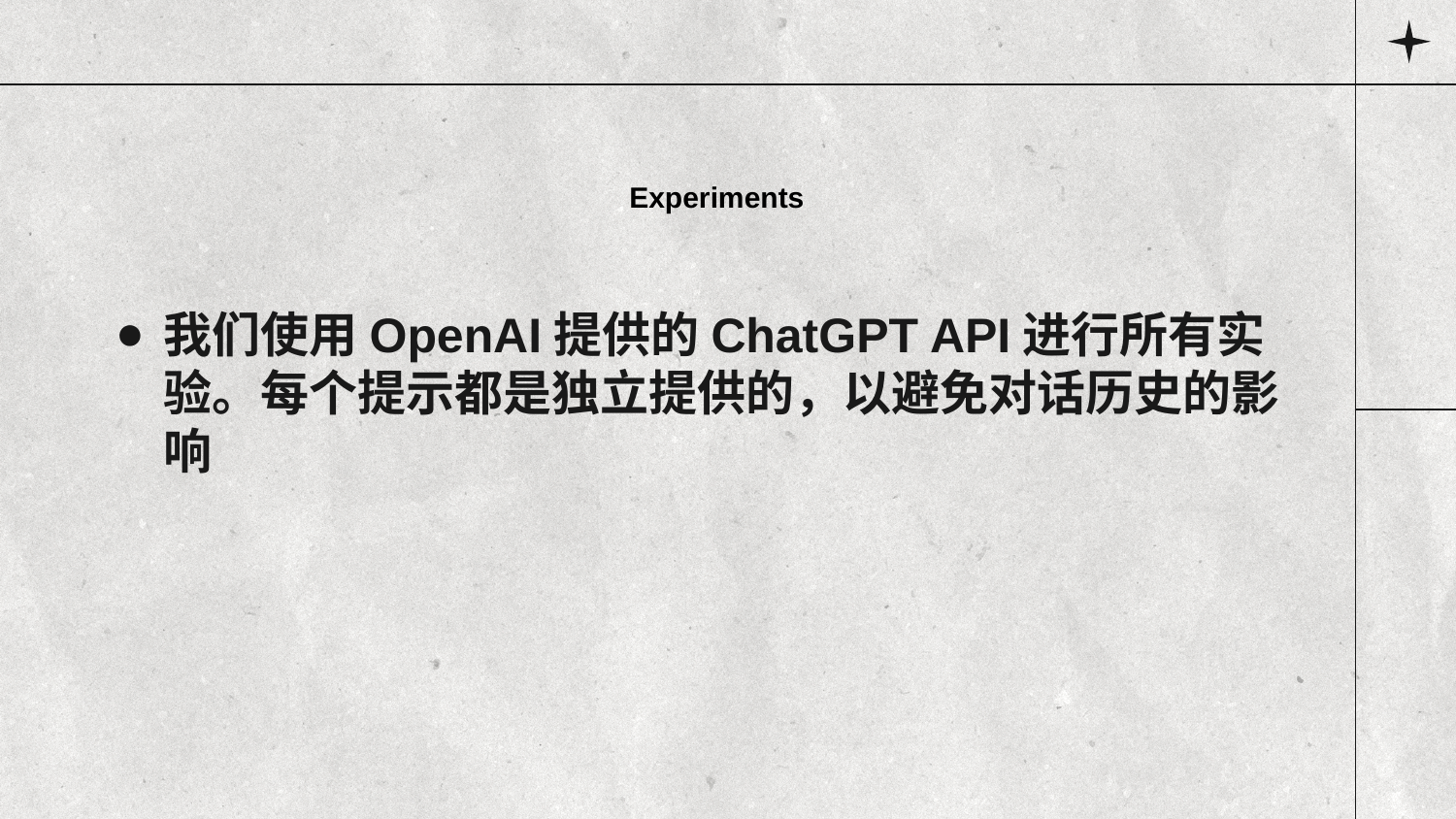

# Experiments
我们使用OpenAI提供的ChatGPT API进行所有实验。每个提示都是独立提供的，以避免对话历史的影响